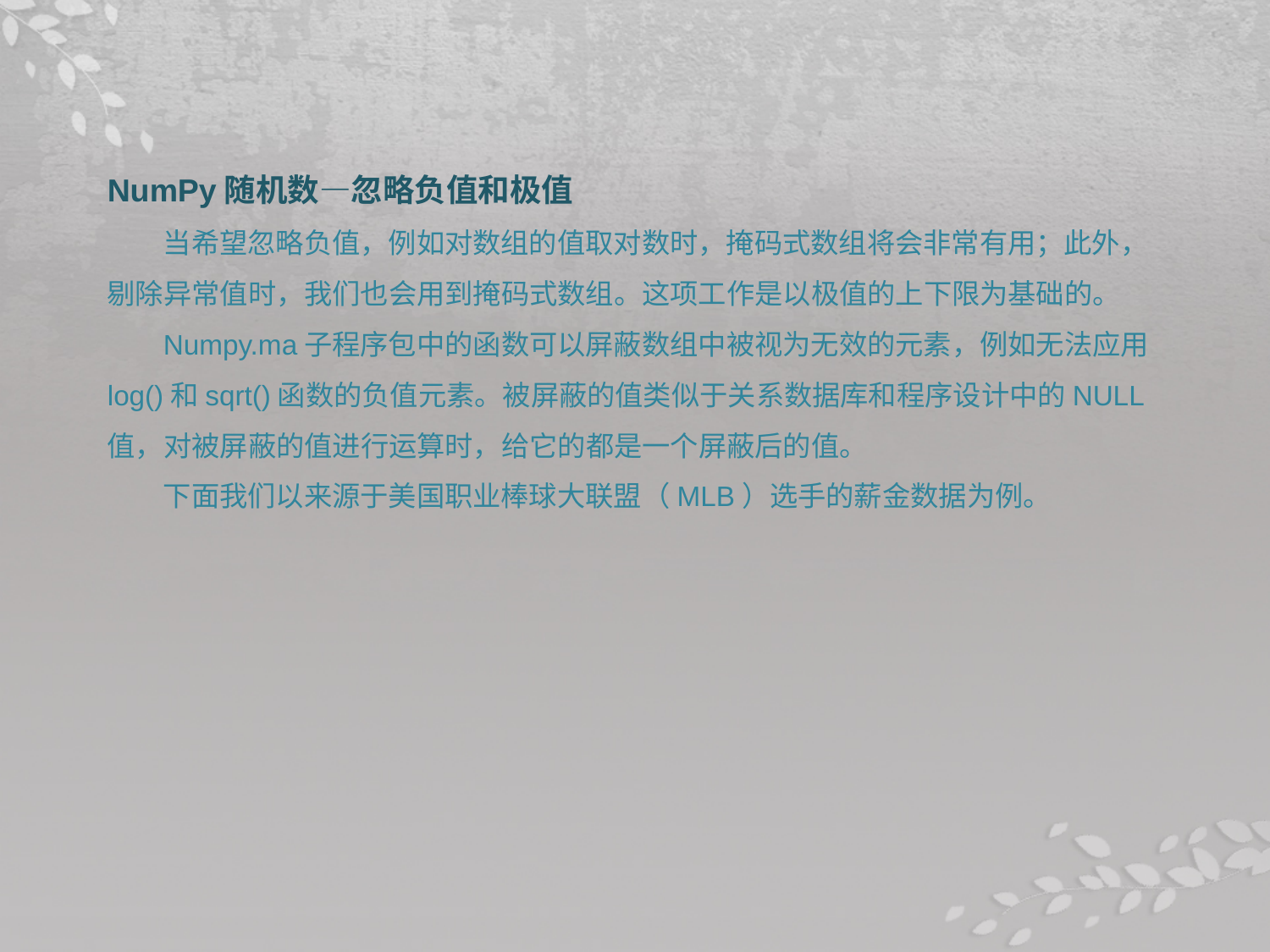

NumPy随机数—忽略负值和极值
当希望忽略负值，例如对数组的值取对数时，掩码式数组将会非常有用；此外，剔除异常值时，我们也会用到掩码式数组。这项工作是以极值的上下限为基础的。
Numpy.ma子程序包中的函数可以屏蔽数组中被视为无效的元素，例如无法应用log()和sqrt()函数的负值元素。被屏蔽的值类似于关系数据库和程序设计中的NULL值，对被屏蔽的值进行运算时，给它的都是一个屏蔽后的值。
下面我们以来源于美国职业棒球大联盟（MLB）选手的薪金数据为例。